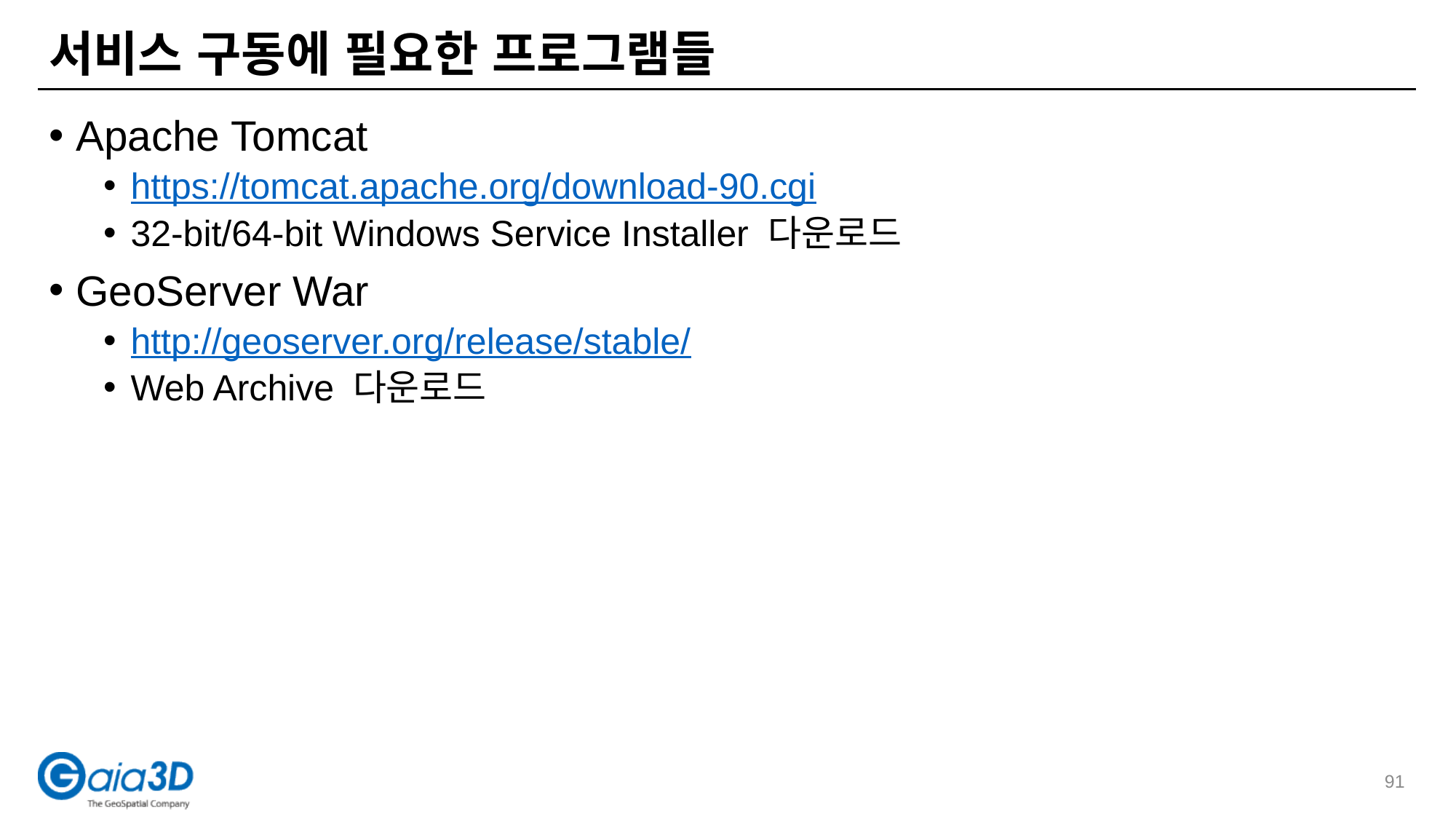

# 서비스 구동에 필요한 프로그램들
Apache Tomcat
https://tomcat.apache.org/download-90.cgi
32-bit/64-bit Windows Service Installer 다운로드
GeoServer War
http://geoserver.org/release/stable/
Web Archive 다운로드
91